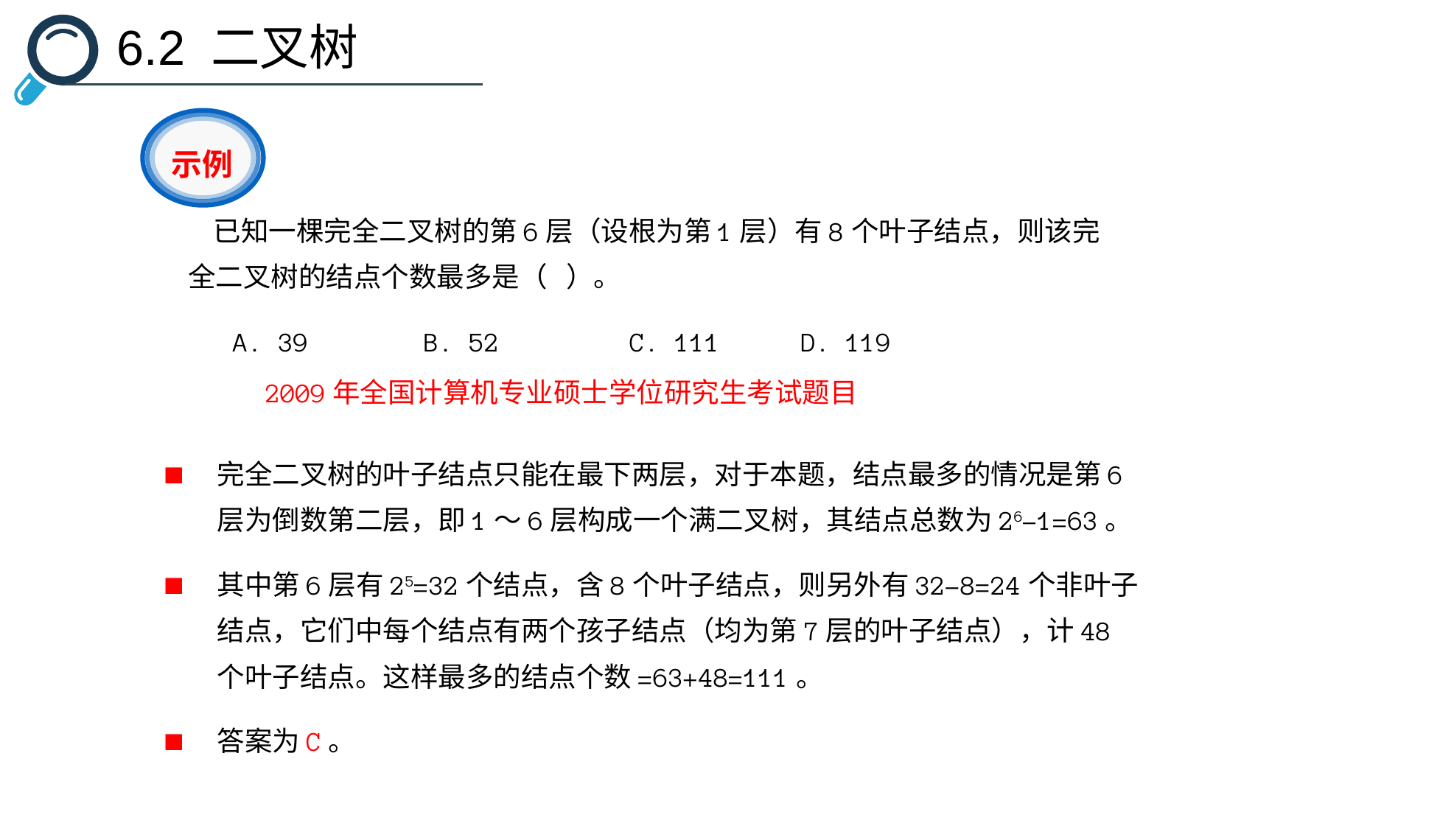

6.2 二叉树

示例
   已知一棵完全二叉树的第6层（设根为第1层）有8个叶子结点，则该完全二叉树的结点个数最多是（   ）。
   A. 39	 B. 52		C. 111	    D. 119
2009年全国计算机专业硕士学位研究生考试题目
完全二叉树的叶子结点只能在最下两层，对于本题，结点最多的情况是第6层为倒数第二层，即1～6层构成一个满二叉树，其结点总数为26-1=63。
其中第6层有25=32个结点，含8个叶子结点，则另外有32-8=24个非叶子结点，它们中每个结点有两个孩子结点（均为第7层的叶子结点），计48个叶子结点。这样最多的结点个数=63+48=111。
答案为C。